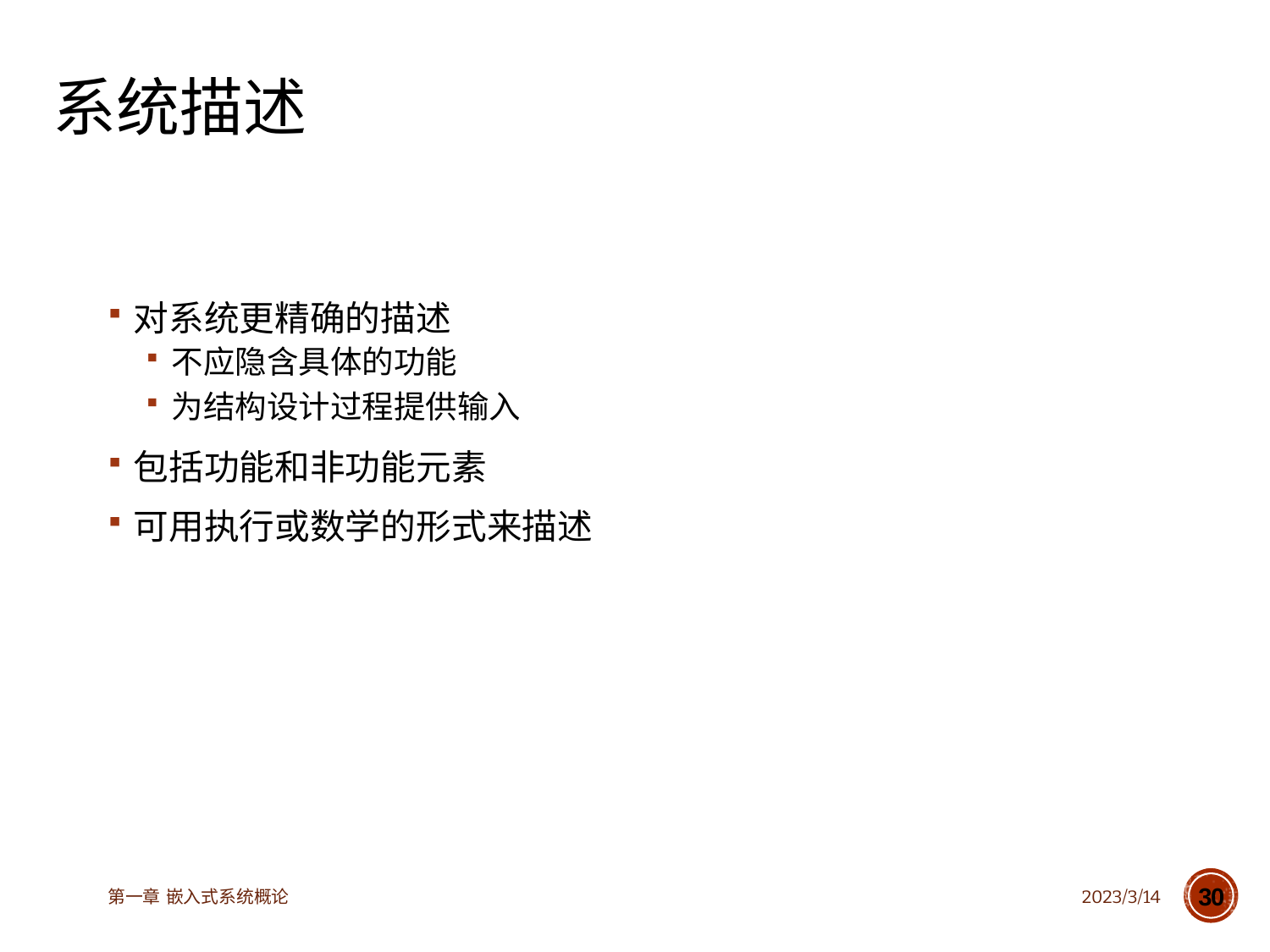

# 系统描述
对系统更精确的描述
不应隐含具体的功能
为结构设计过程提供输入
包括功能和非功能元素
可用执行或数学的形式来描述
第一章 嵌入式系统概论
2023/3/14
30